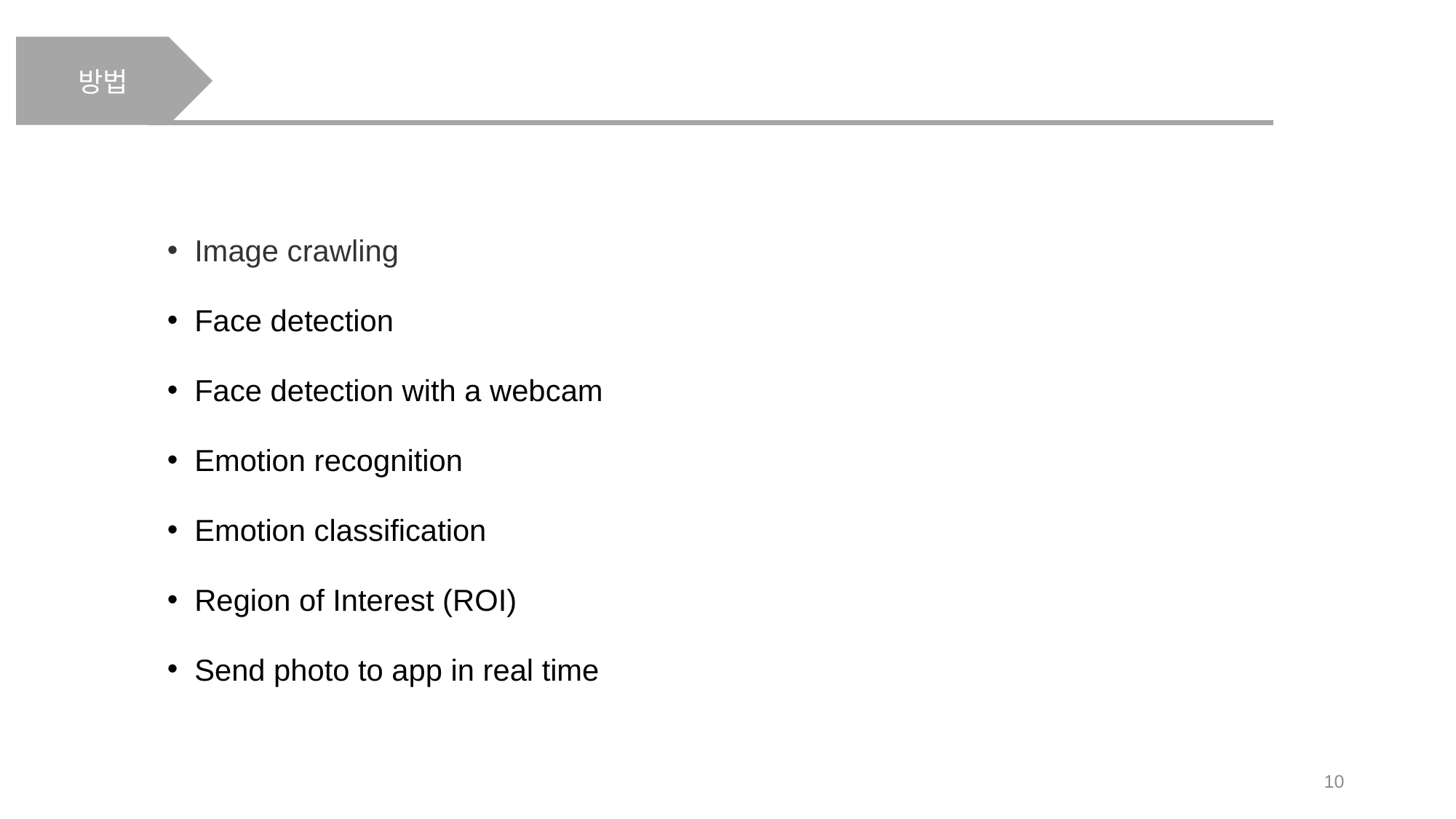

방법
Image crawling
Face detection
Face detection with a webcam
Emotion recognition
Emotion classification
Region of Interest (ROI)
Send photo to app in real time
10